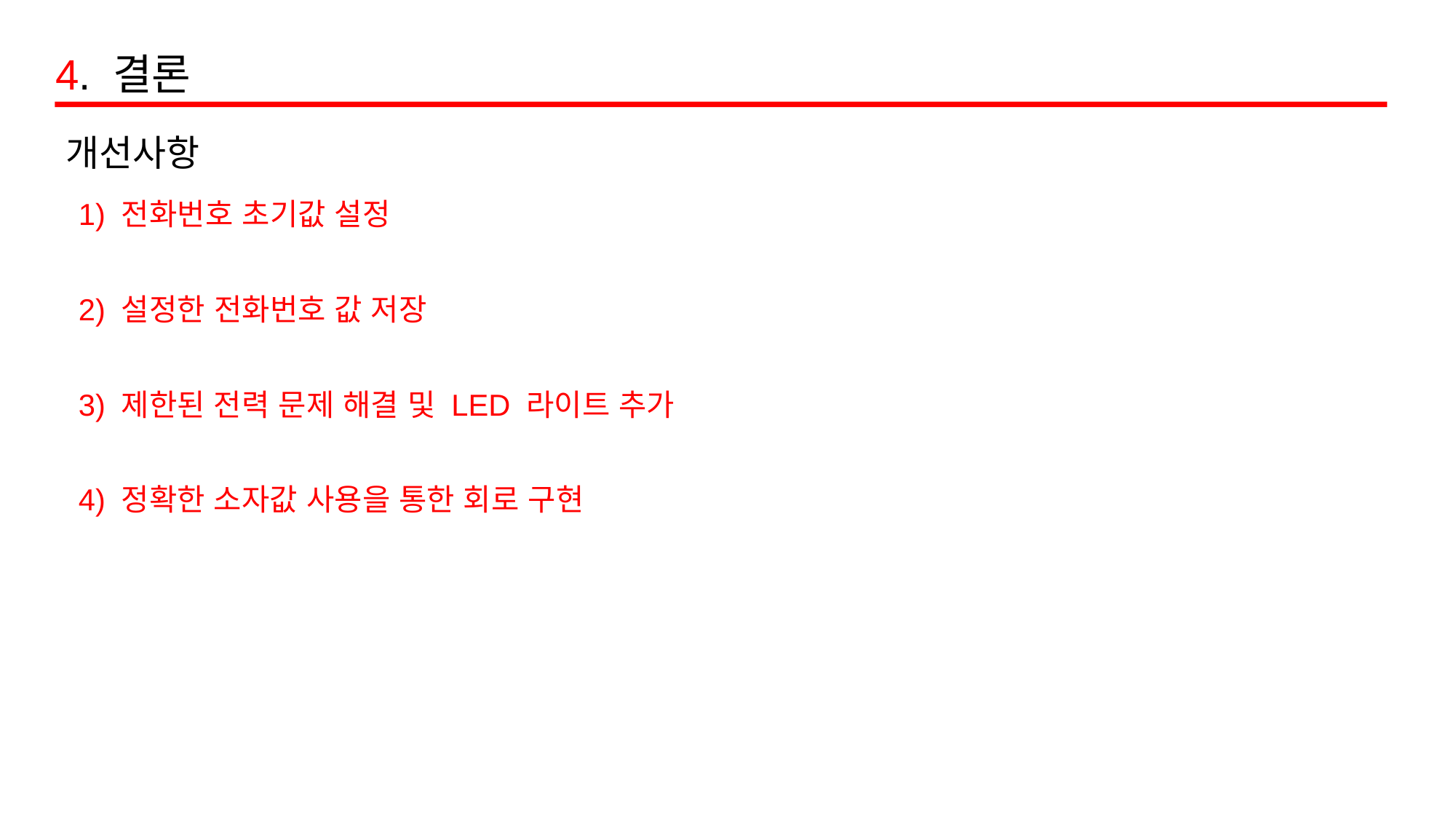

4. 결론

개선사항
1) 전화번호 초기값 설정
2) 설정한 전화번호 값 저장
3) 제한된 전력 문제 해결 및 LED 라이트 추가
4) 정확한 소자값 사용을 통한 회로 구현